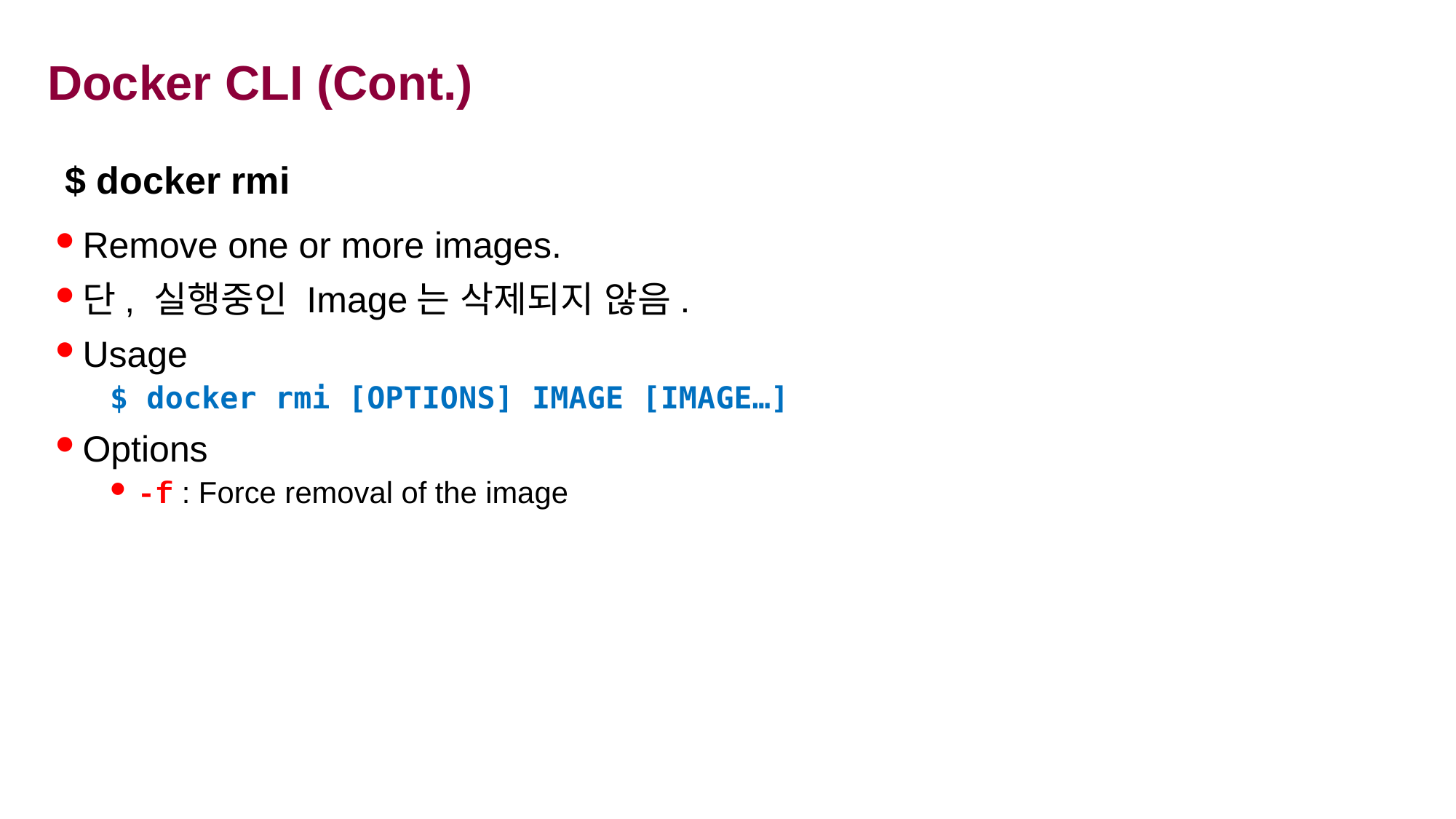

# Docker CLI (Cont.)
$ docker rmi
Remove one or more images.
단, 실행중인 Image는 삭제되지 않음.
Usage
$ docker rmi [OPTIONS] IMAGE [IMAGE…]
Options
-f : Force removal of the image